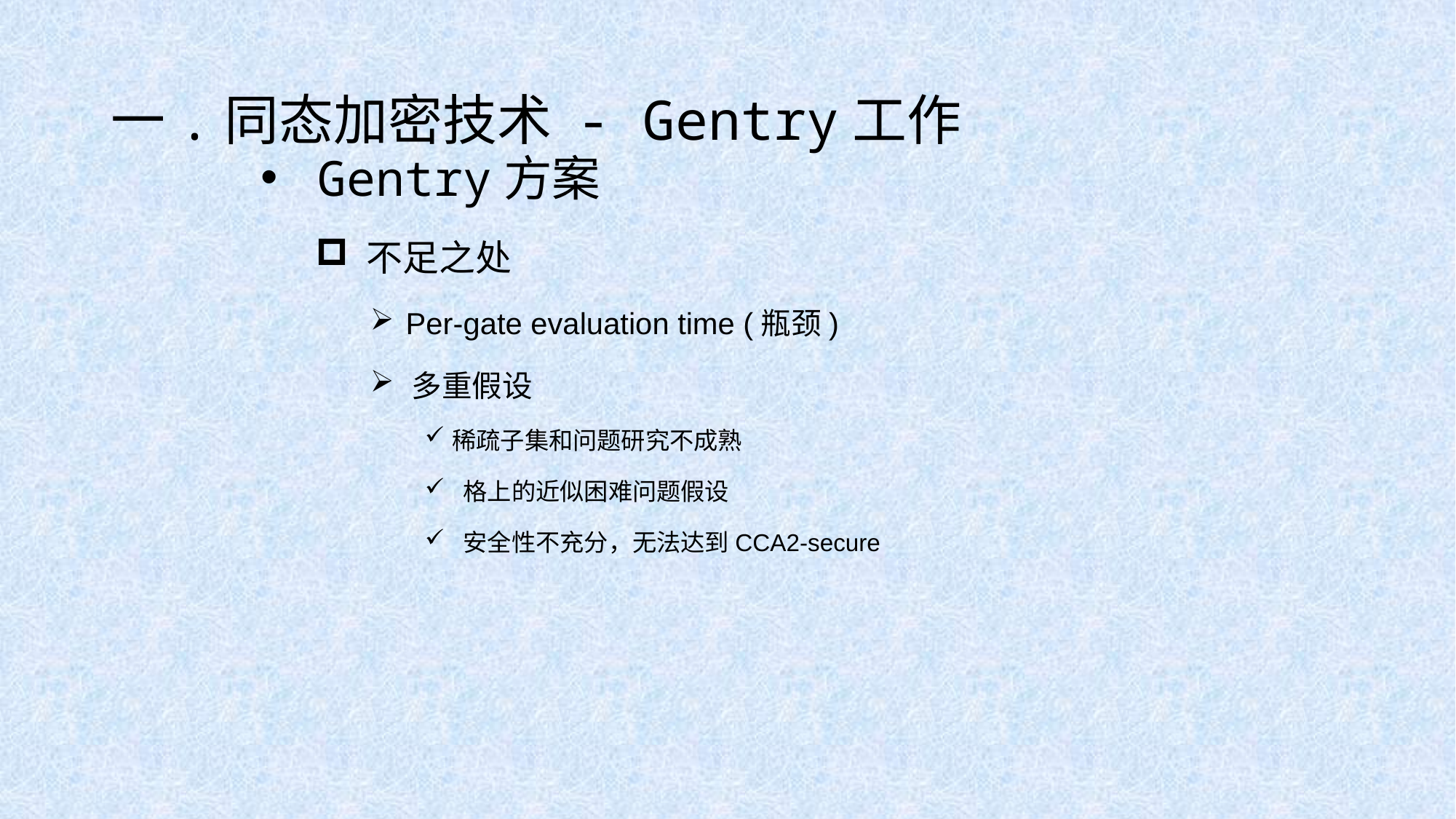

# 一.同态加密技术 - Gentry工作
 Gentry方案
 不足之处
 Per-gate evaluation time (瓶颈)
 多重假设
稀疏子集和问题研究不成熟
 格上的近似困难问题假设
 安全性不充分，无法达到CCA2-secure